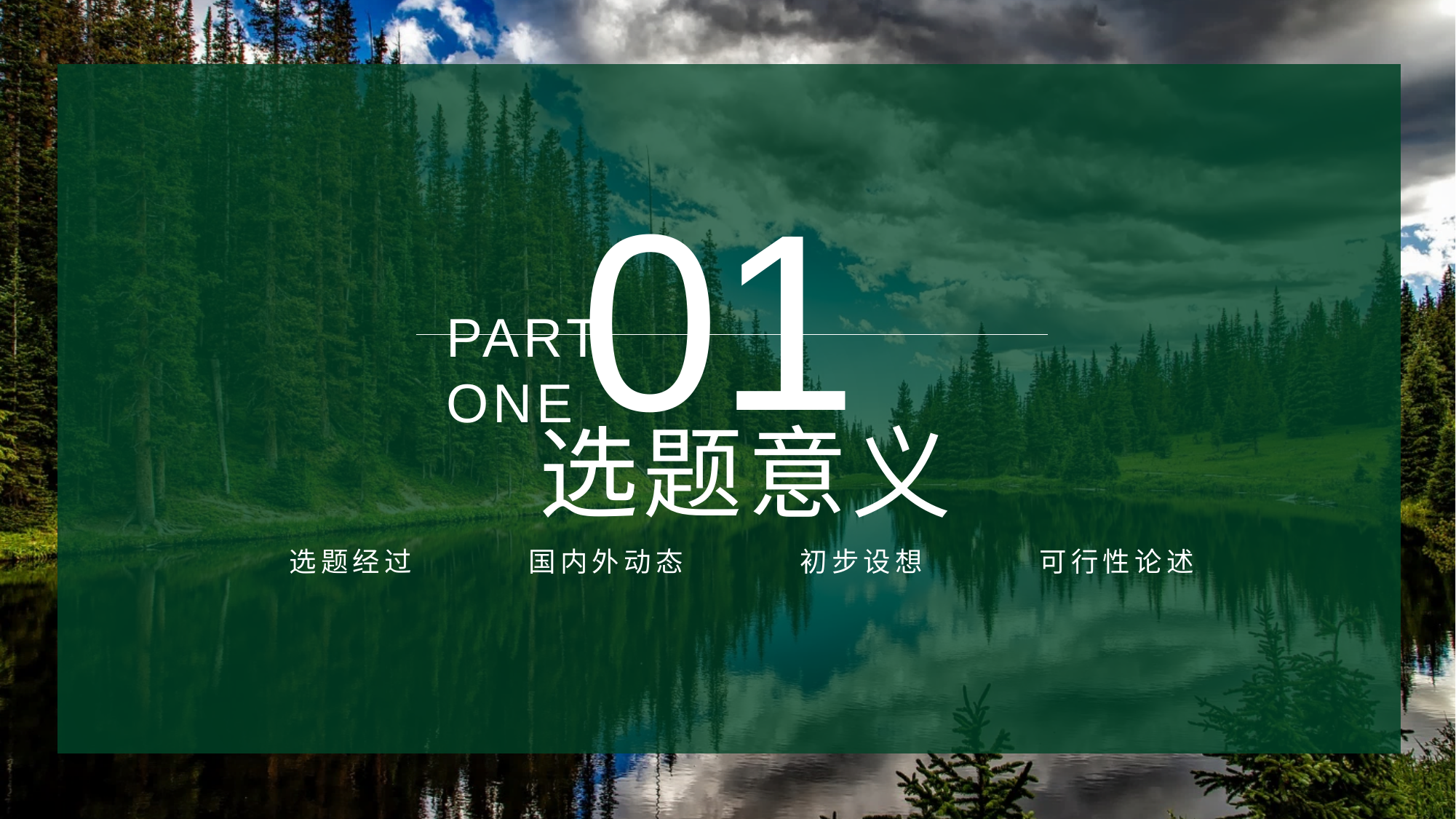

01
PART                ONE
选题意义
选题经过
国内外动态
初步设想
可行性论述